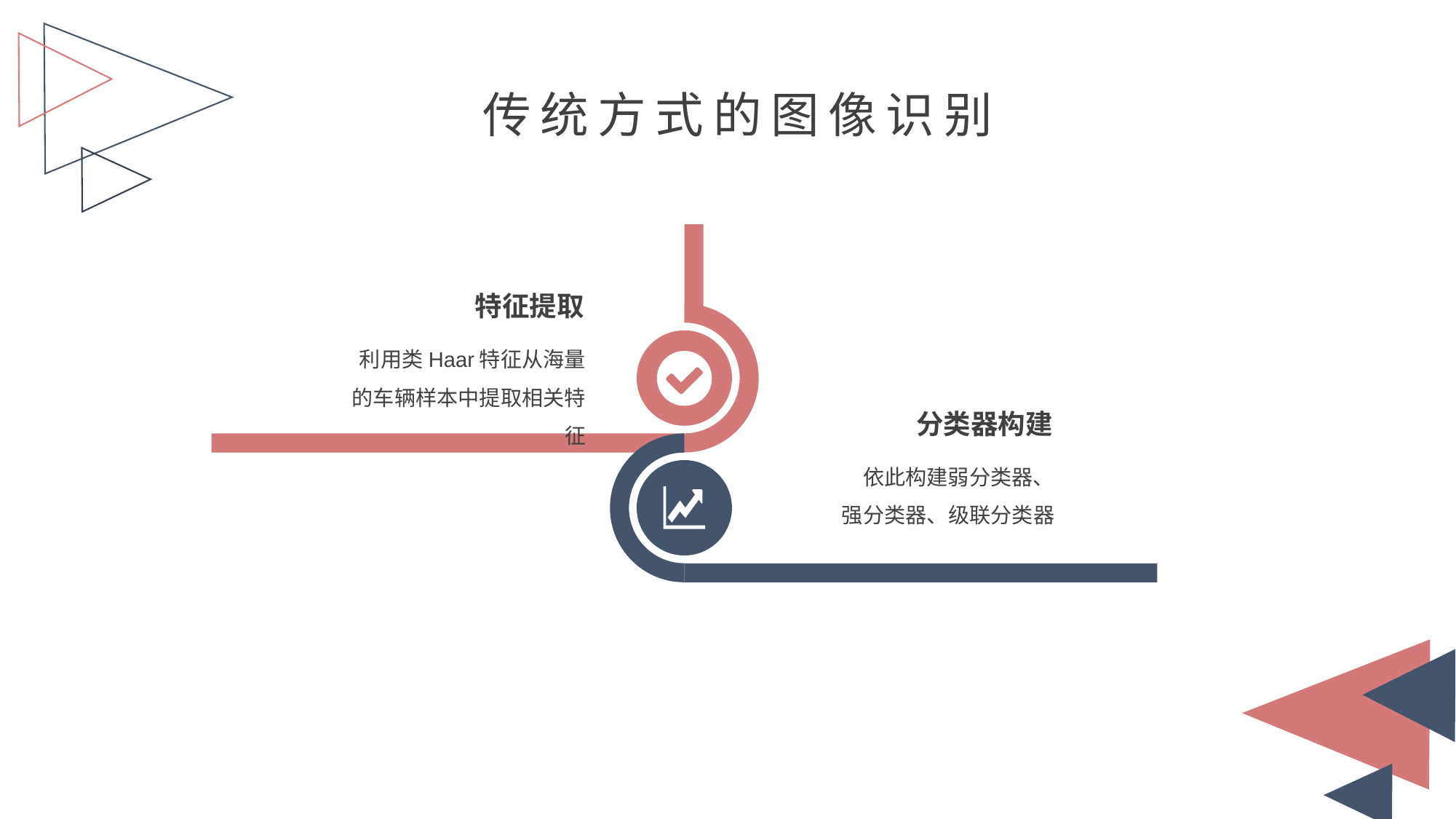

传统方式的图像识别

特征提取
利用类Haar特征从海量的车辆样本中提取相关特征
分类器构建

依此构建弱分类器、
    强分类器、级联分类器